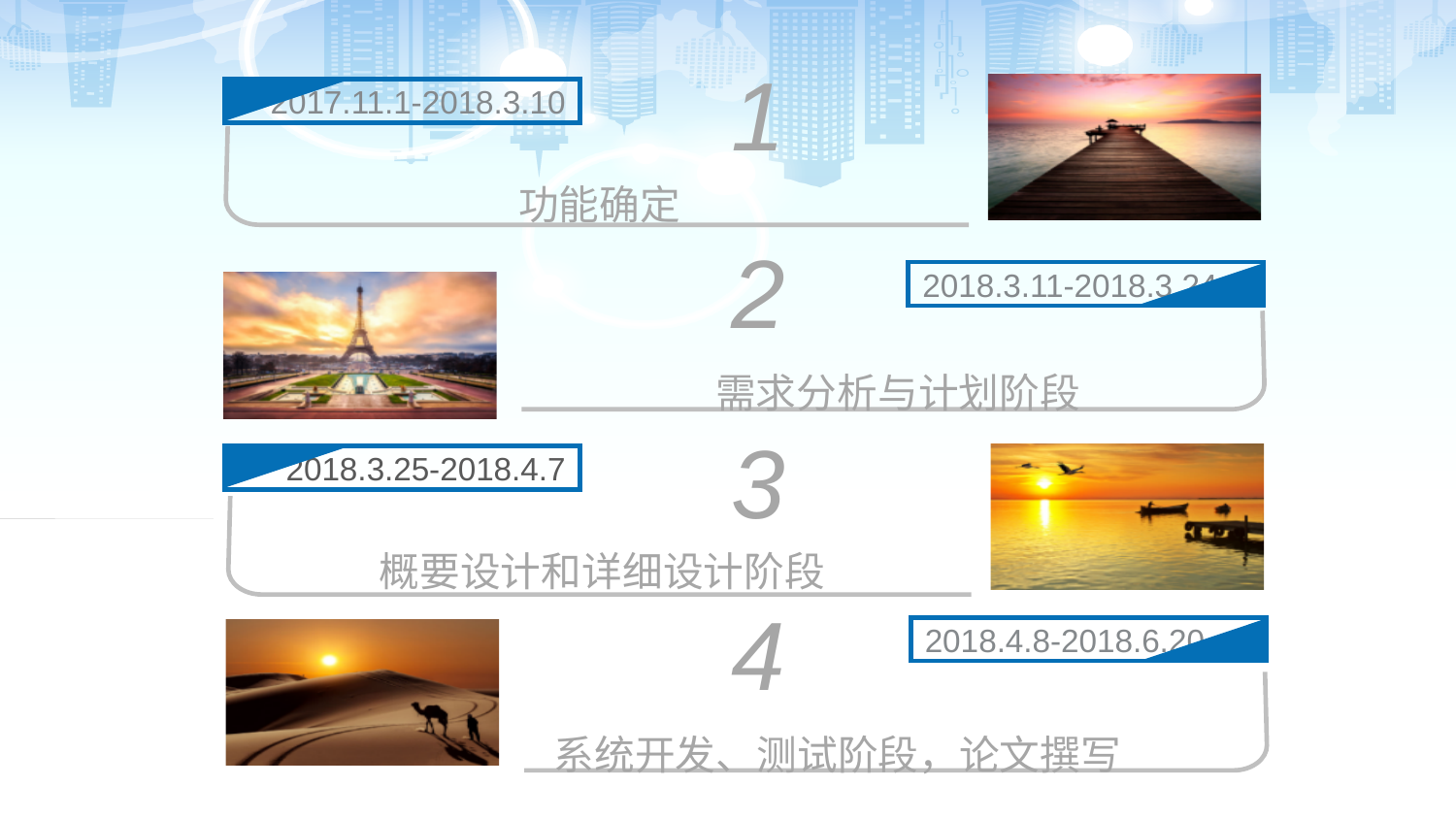

1

2017.11.1-2018.3.10

功能确定
2
2018.3.11-2018.3.24

需求分析与计划阶段
3

2018.3.25-2018.4.7

概要设计和详细设计阶段
4
2018.4.8-2018.6.20

系统开发、测试阶段，论文撰写